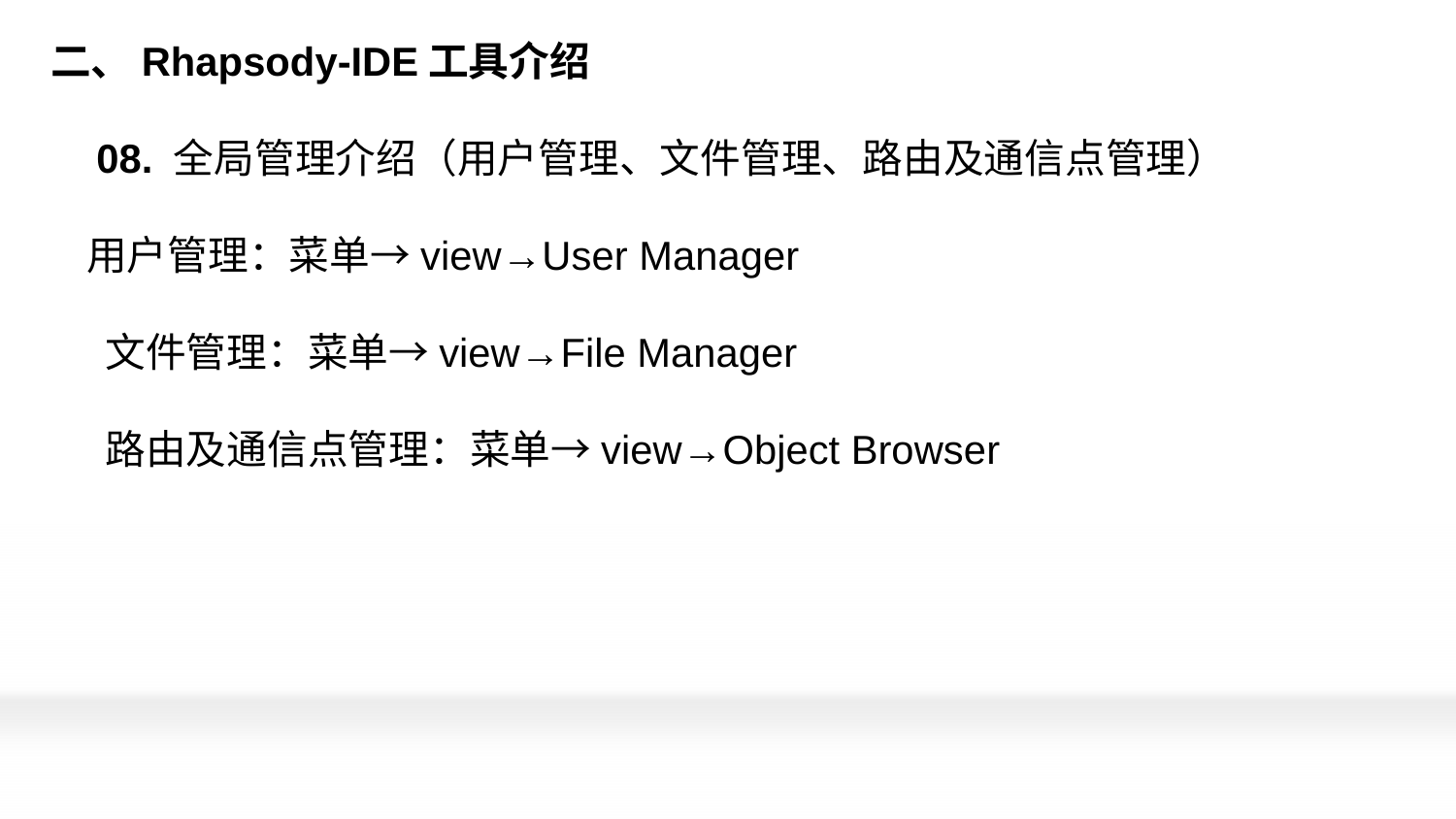

# 二、Rhapsody-IDE工具介绍 08. 全局管理介绍（用户管理、文件管理、路由及通信点管理） 用户管理：菜单→view→User Manager 文件管理：菜单→view→File Manager 路由及通信点管理：菜单→view→Object Browser